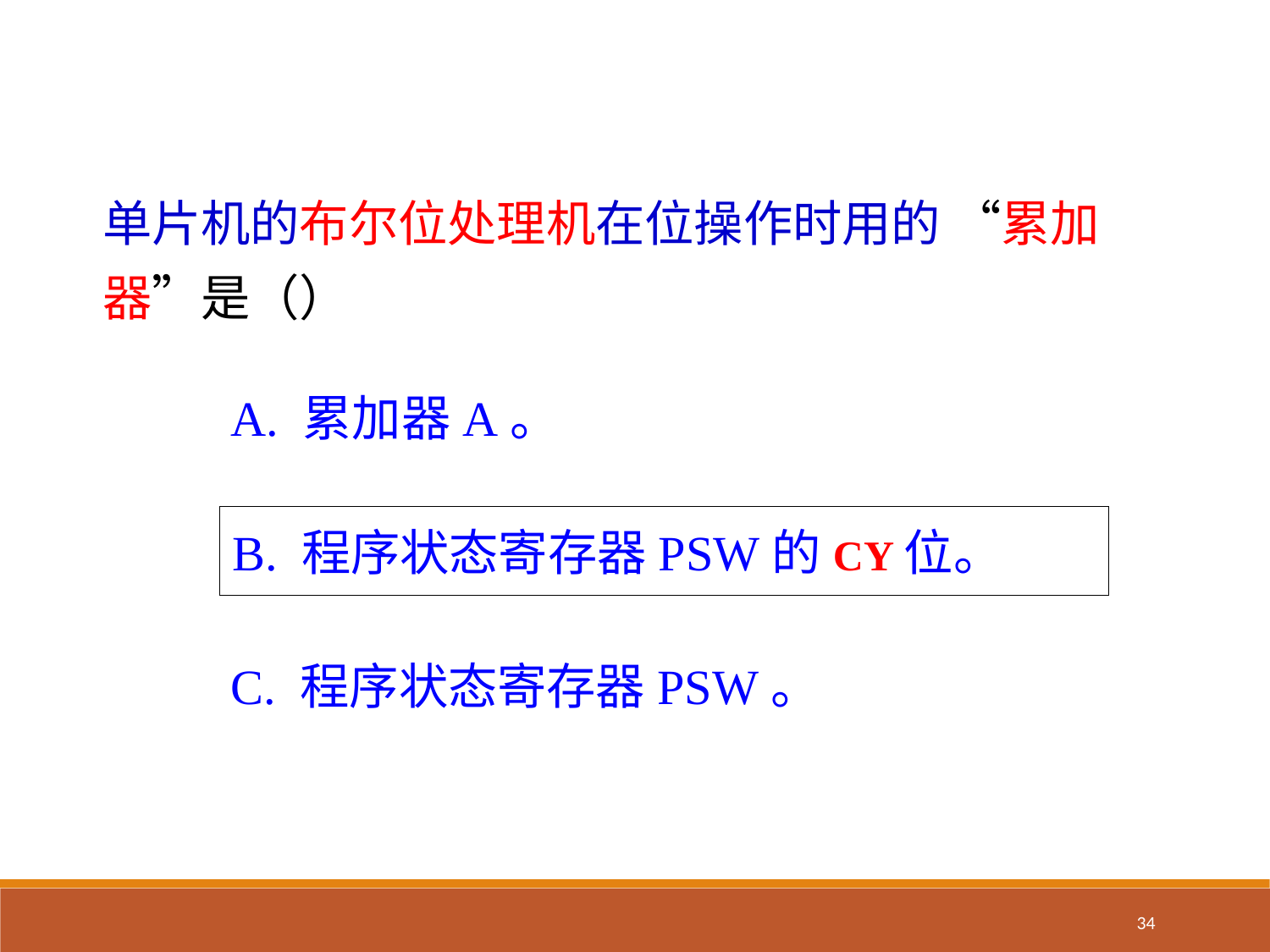

单片机的布尔位处理机在位操作时用的 “累加器”是（）
A. 累加器A。
B. 程序状态寄存器PSW的CY位。
C. 程序状态寄存器PSW。
34